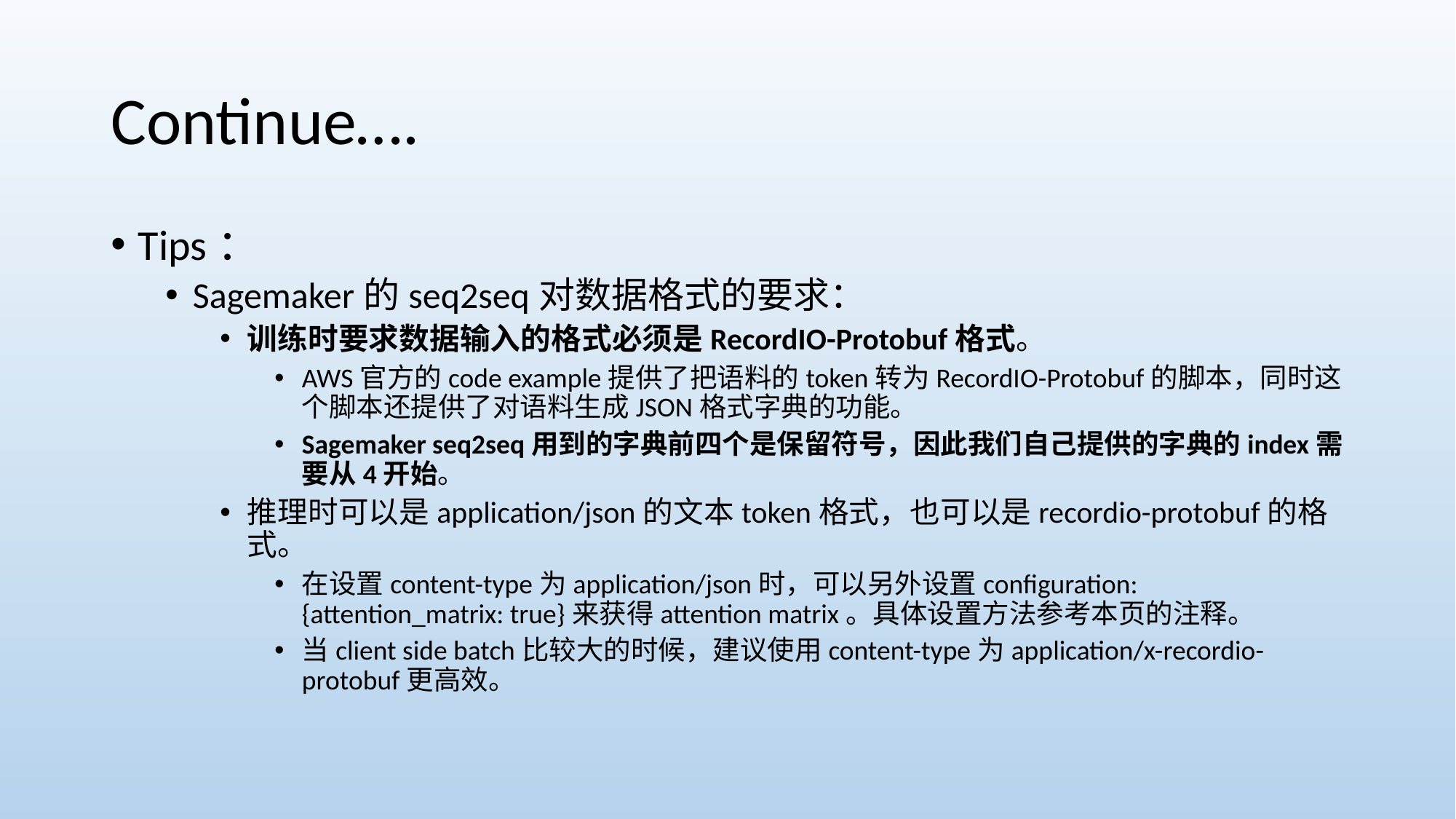

# Continue….
Tips：
Sagemaker的seq2seq对数据格式的要求：
训练时要求数据输入的格式必须是RecordIO-Protobuf格式。
AWS官方的code example提供了把语料的token转为RecordIO-Protobuf的脚本，同时这个脚本还提供了对语料生成JSON格式字典的功能。
Sagemaker seq2seq用到的字典前四个是保留符号，因此我们自己提供的字典的index需要从4开始。
推理时可以是application/json的文本token格式，也可以是recordio-protobuf的格式。
在设置content-type为application/json时，可以另外设置configuration: {attention_matrix: true}来获得attention matrix。具体设置方法参考本页的注释。
当client side batch比较大的时候，建议使用content-type为application/x-recordio-protobuf更高效。